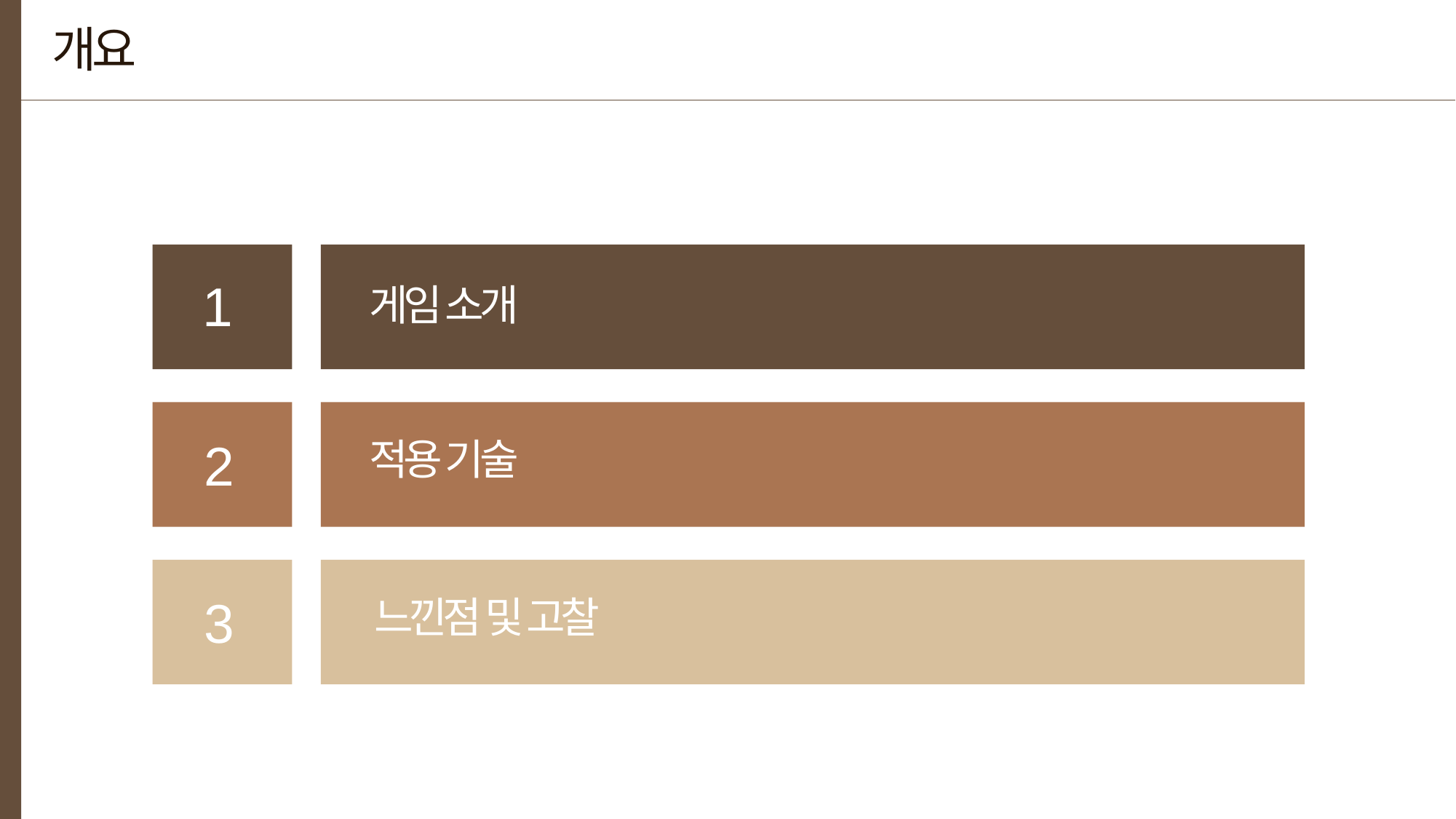

개요

1
게임 소개

2
적용 기술

3
느낀점 및 고찰